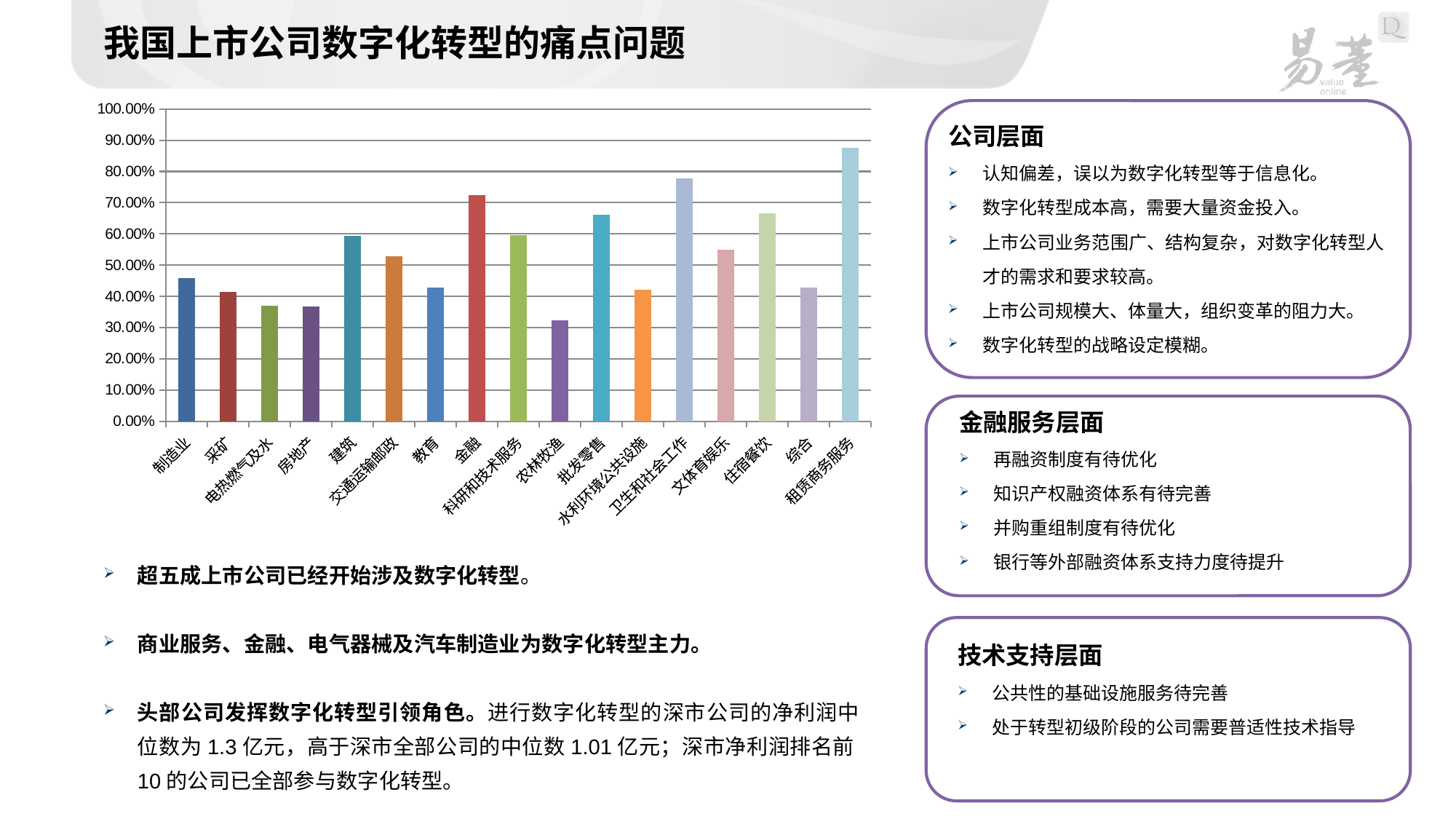

我国上市公司数字化转型的痛点问题

### Chart

| Category |  |
|---|---|
| 制造业 | 0.457898399443285 |
| 采矿 | 0.413793103448276 |
| 电热燃气及水 | 0.369565217391304 |
| 房地产 | 0.368421052631579 |
| 建筑 | 0.592592592592593 |
| 交通运输邮政 | 0.527777777777778 |
| 教育 | 0.428571428571429 |
| 金融 | 0.725 |
| 科研和技术服务 | 0.595238095238095 |
| 农林牧渔 | 0.32258064516129 |
| 批发零售 | 0.662162162162162 |
| 水利环境公共设施 | 0.42 |
| 卫生和社会工作 | 0.777777777777778 |
| 文体育娱乐 | 0.548387096774194 |
| 住宿餐饮 | 0.666666666666667 |
| 综合 | 0.428571428571429 |
| 租赁商务服务 | 0.875 |
公司层面
认知偏差，误以为数字化转型等于信息化。
数字化转型成本高，需要大量资金投入。
上市公司业务范围广、结构复杂，对数字化转型人才的需求和要求较高。
上市公司规模大、体量大，组织变革的阻力大。
数字化转型的战略设定模糊。
技术支持层面
金融服务层面
再融资制度有待优化
知识产权融资体系有待完善
并购重组制度有待优化
银行等外部融资体系支持力度待提升
超五成上市公司已经开始涉及数字化转型。

商业服务、金融、电气器械及汽车制造业为数字化转型主力。

头部公司发挥数字化转型引领角色。进行数字化转型的深市公司的净利润中位数为1.3亿元，高于深市全部公司的中位数1.01亿元；深市净利润排名前10的公司已全部参与数字化转型。
技术支持层面
公共性的基础设施服待完善
处于转型初级阶段的公司需要普适性技术指导
技术支持层面
公共性的基础设施服务待完善
处于转型初级阶段的公司需要普适性技术指导